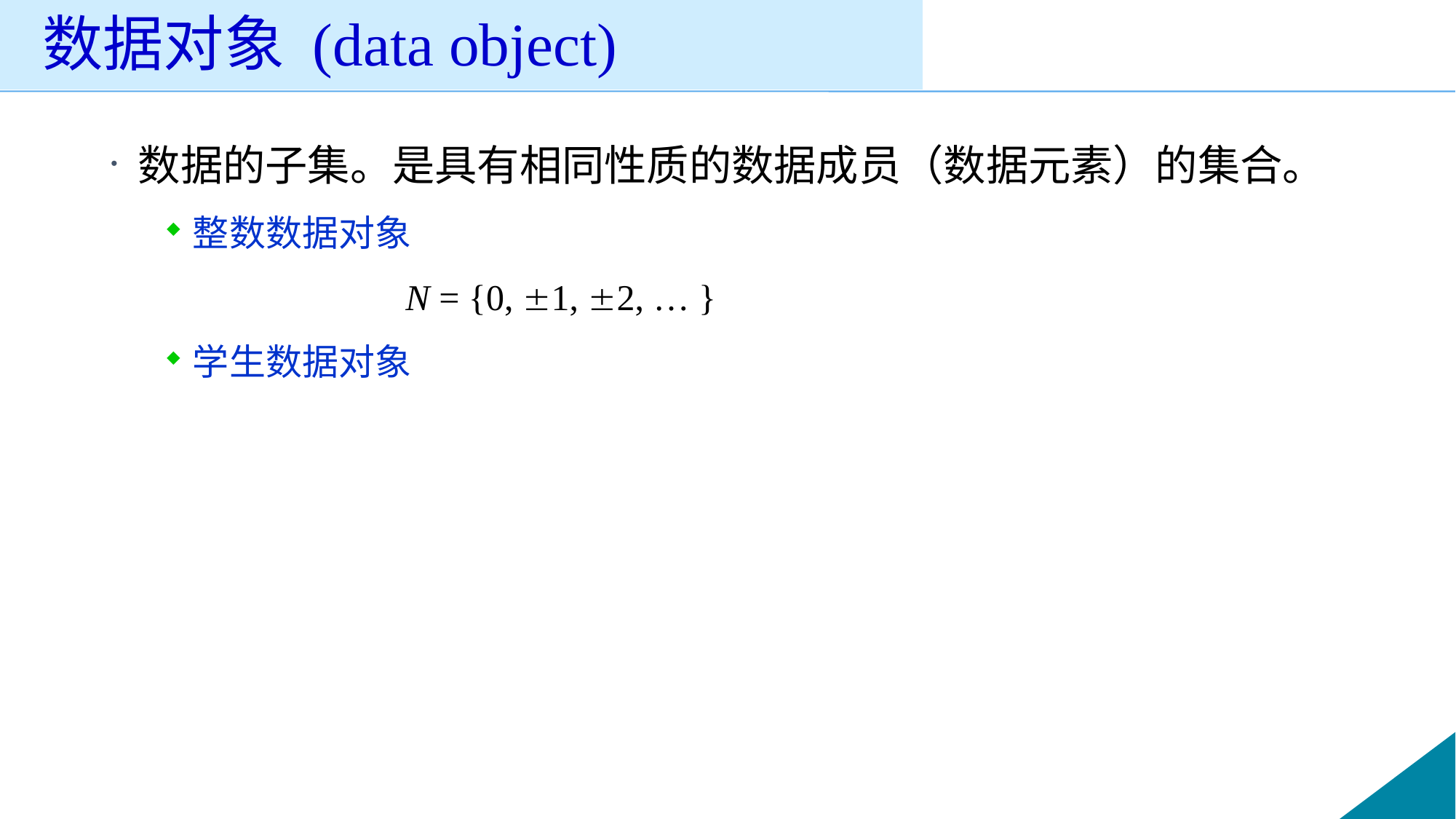

# 数据对象 (data object)
数据的子集。是具有相同性质的数据成员（数据元素）的集合。
整数数据对象
           N = {0, ±1, ±2, … }
学生数据对象